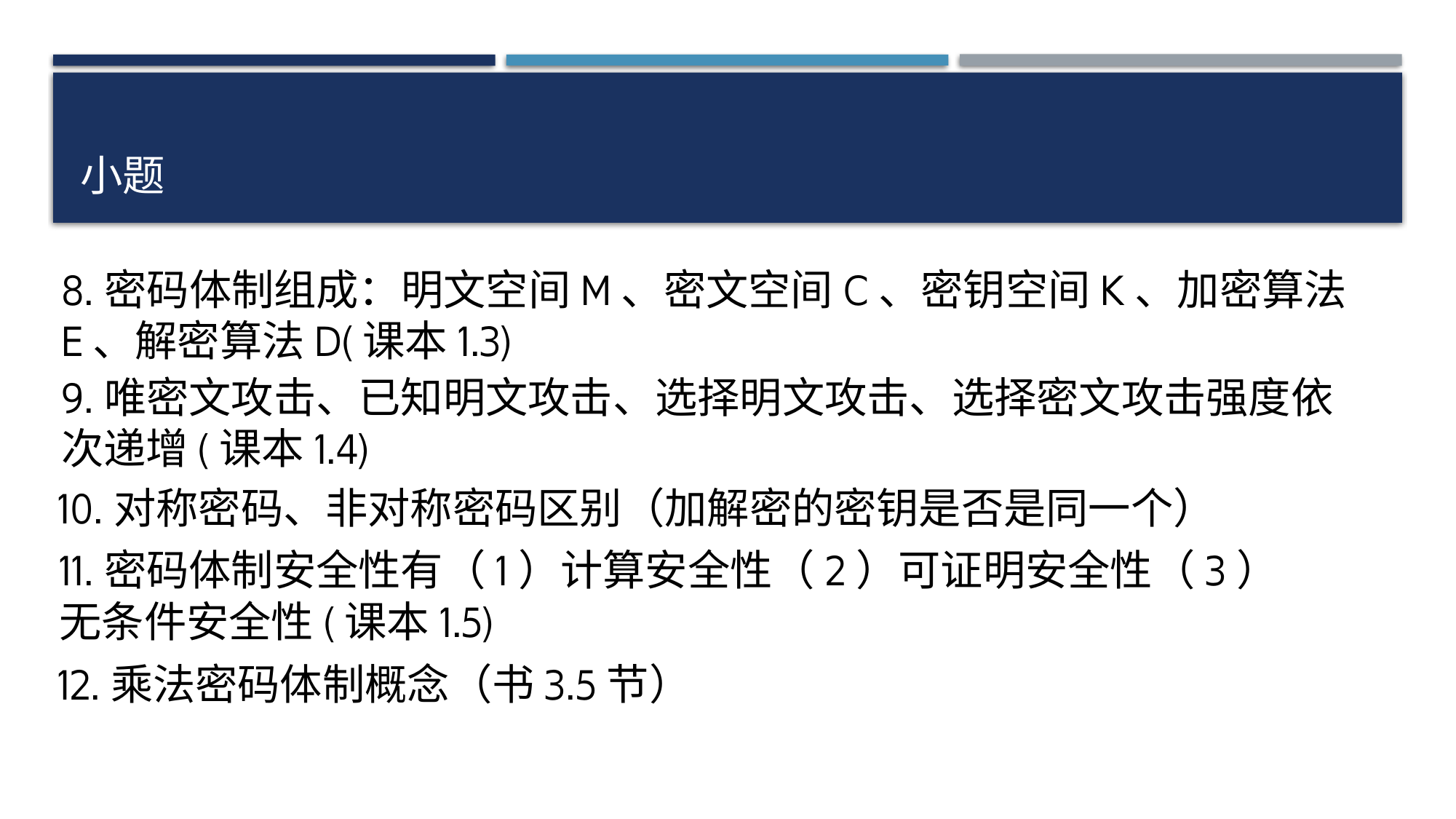

# 小题
8.密码体制组成：明文空间M、密文空间C、密钥空间K、加密算法E、解密算法D(课本1.3)
9.唯密文攻击、已知明文攻击、选择明文攻击、选择密文攻击强度依次递增(课本1.4)
10.对称密码、非对称密码区别（加解密的密钥是否是同一个）
11.密码体制安全性有（1）计算安全性（2）可证明安全性（3）无条件安全性(课本1.5)
12.乘法密码体制概念（书3.5节）